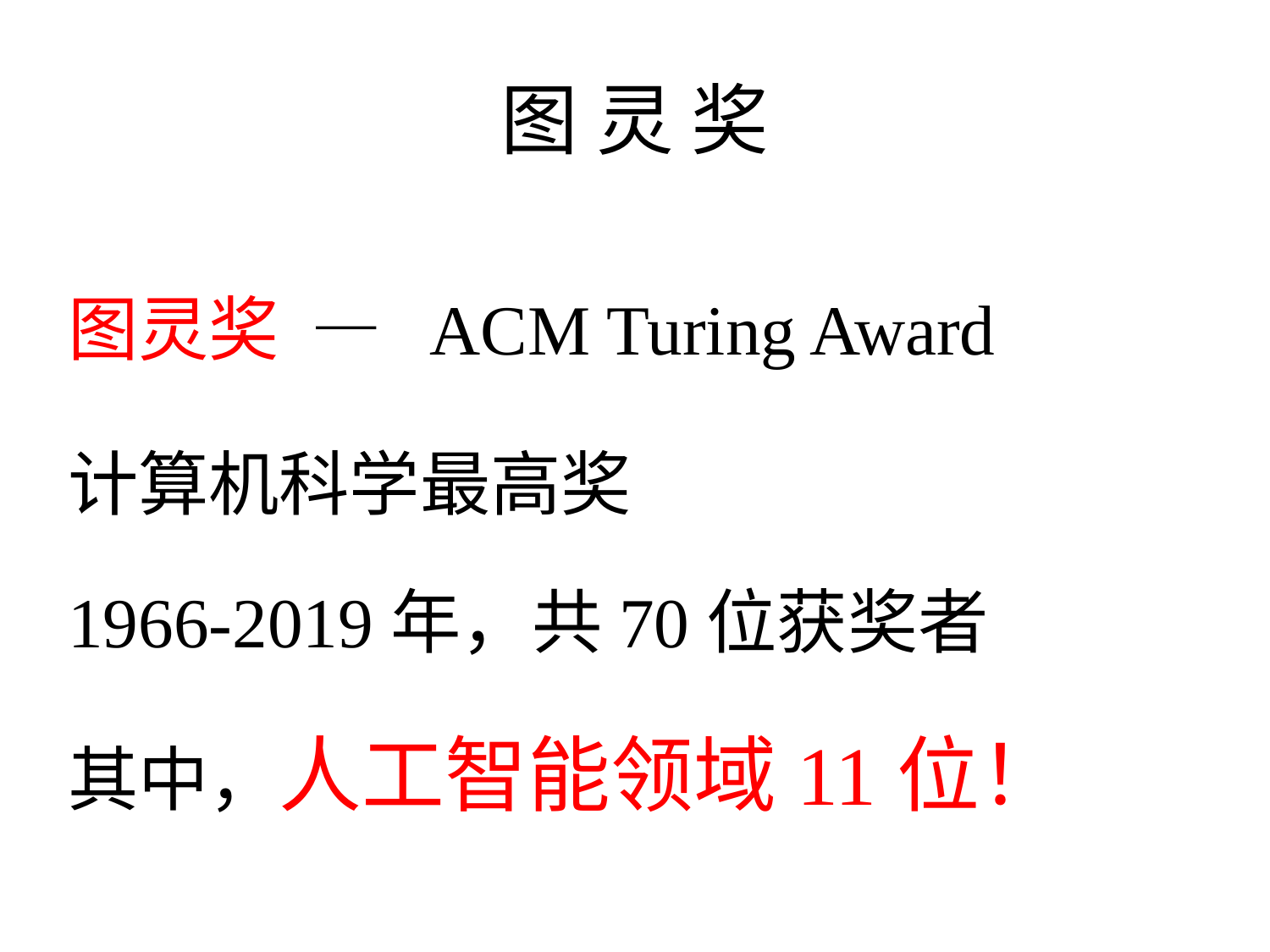

# 图 灵 奖
图灵奖  —  ACM Turing Award
计算机科学最高奖
1966-2019年，共70位获奖者
其中，人工智能领域11位！